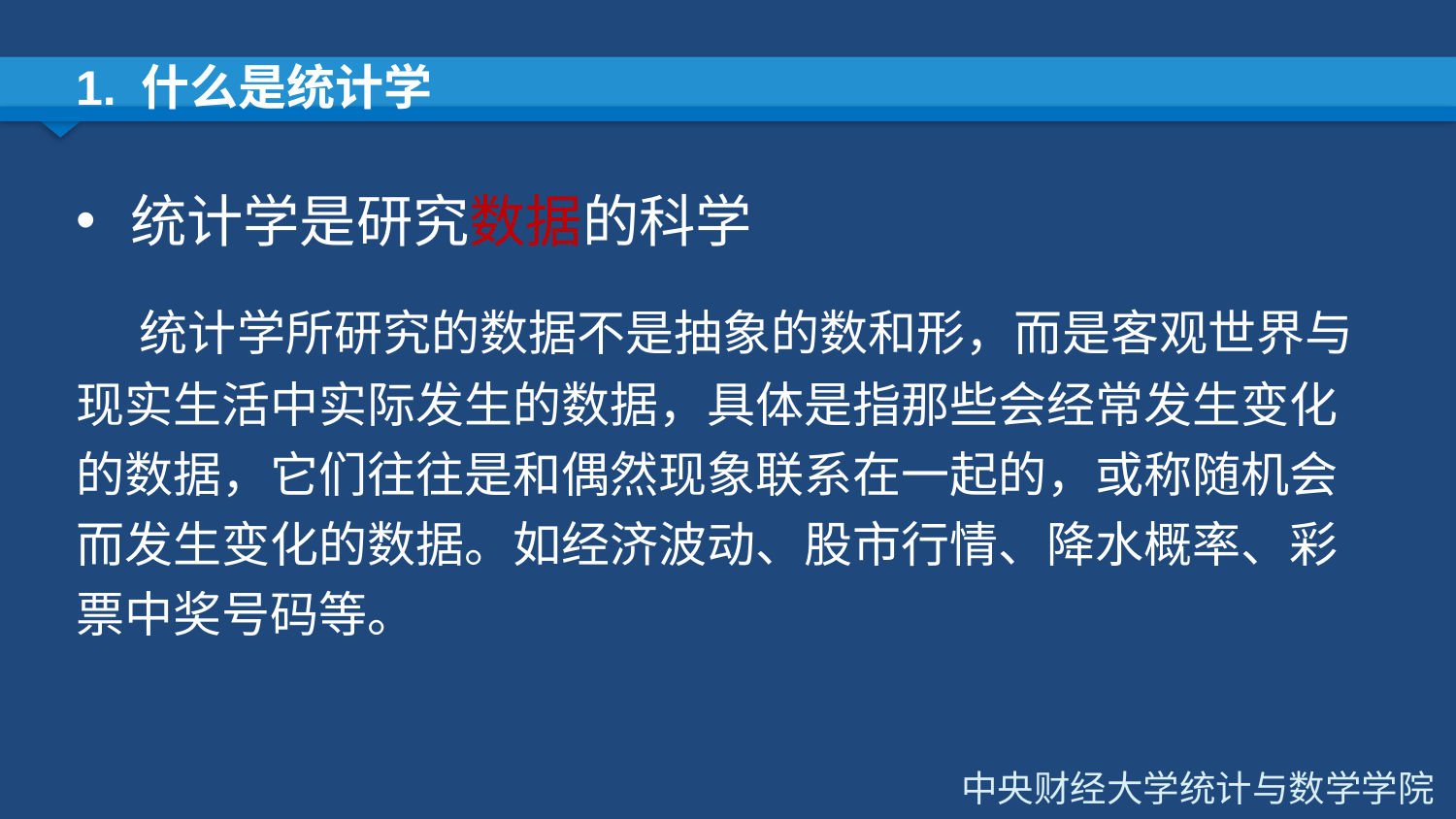

# 1. 什么是统计学
统计学是研究数据的科学
    统计学所研究的数据不是抽象的数和形，而是客观世界与现实生活中实际发生的数据，具体是指那些会经常发生变化的数据，它们往往是和偶然现象联系在一起的，或称随机会而发生变化的数据。如经济波动、股市行情、降水概率、彩票中奖号码等。